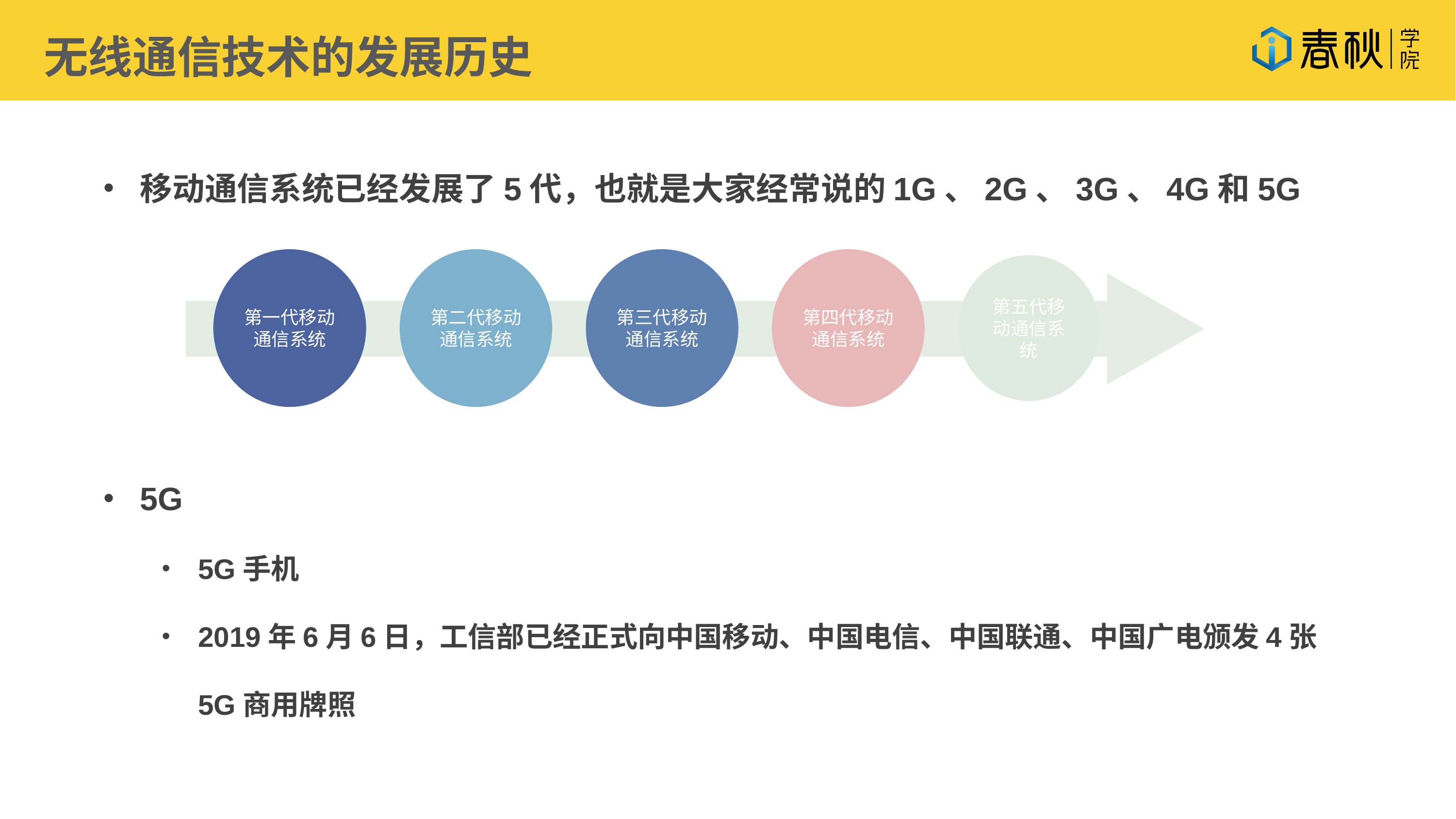

无线通信技术的发展历史
移动通信系统已经发展了5代，也就是大家经常说的1G、2G、3G、4G和5G

5G
5G手机
2019年6月6日，工信部已经正式向中国移动、中国电信、中国联通、中国广电颁发4张5G商用牌照
第一代移动通信系统
第二代移动通信系统
第三代移动通信系统
第四代移动通信系统
第五代移动通信系统